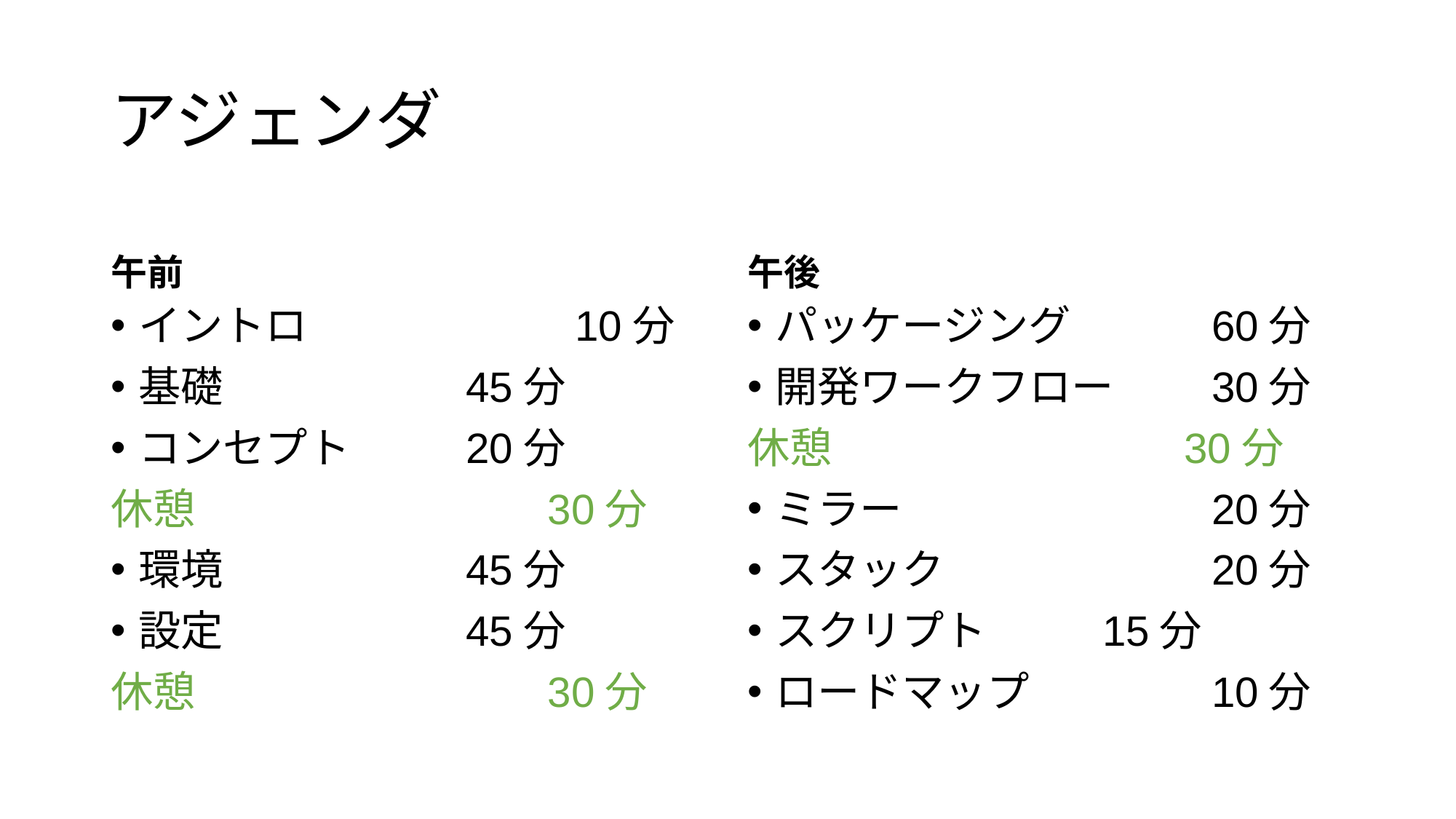

# アジェンダ
午前
午後
イントロ			10分
基礎			45分
コンセプト		20分
休憩				30分
環境			45分
設定			45分
休憩				30分
パッケージング		60分
開発ワークフロー	30分
休憩				30分
ミラー			20分
スタック			20分
スクリプト		15分
ロードマップ		10分